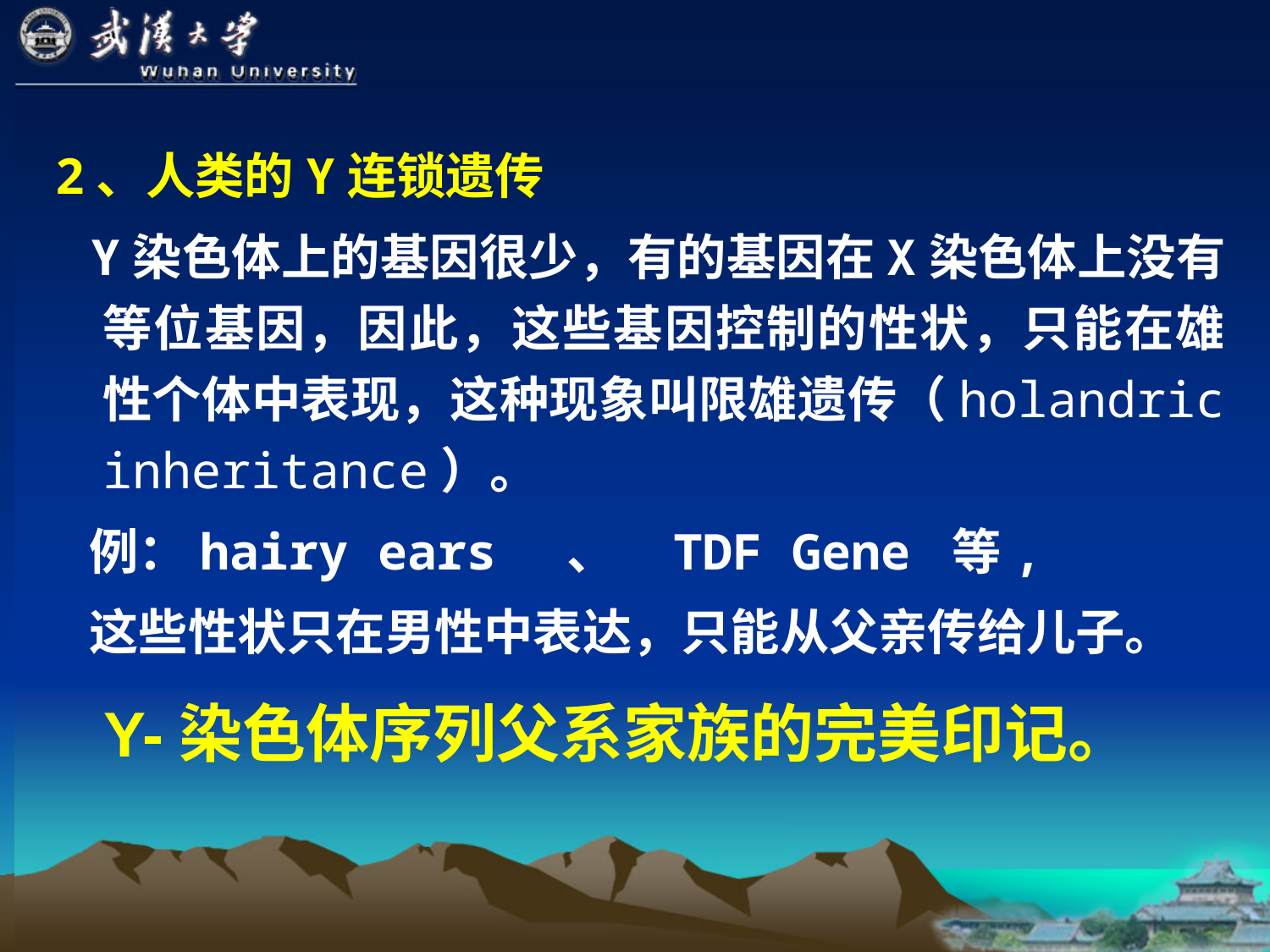

2、人类的Y连锁遗传
   Y染色体上的基因很少，有的基因在X染色体上没有等位基因，因此，这些基因控制的性状，只能在雄性个体中表现，这种现象叫限雄遗传（holandric inheritance）。
  例：hairy ears  、    TDF Gene 等,
  这些性状只在男性中表达，只能从父亲传给儿子。

Y-染色体序列父系家族的完美印记。